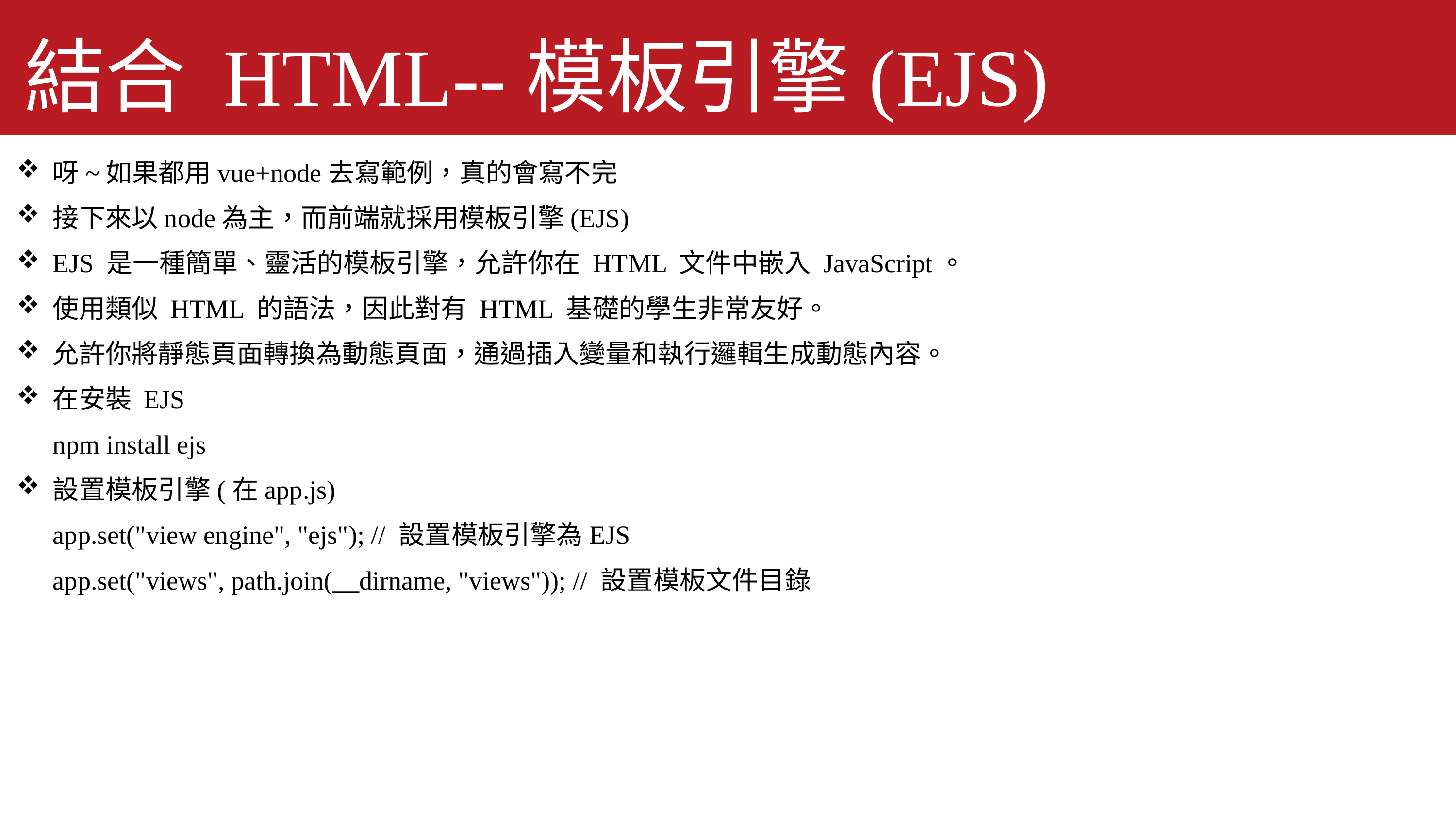

結合 HTML--模板引擎(EJS)
呀~如果都用vue+node去寫範例，真的會寫不完
接下來以node為主，而前端就採用模板引擎(EJS)
EJS 是一種簡單、靈活的模板引擎，允許你在 HTML 文件中嵌入 JavaScript。
使用類似 HTML 的語法，因此對有 HTML 基礎的學生非常友好。
允許你將靜態頁面轉換為動態頁面，通過插入變量和執行邏輯生成動態內容。
在安裝 EJS
npm install ejs
設置模板引擎(在app.js)
app.set("view engine", "ejs"); // 設置模板引擎為EJS
app.set("views", path.join(__dirname, "views")); // 設置模板文件目錄